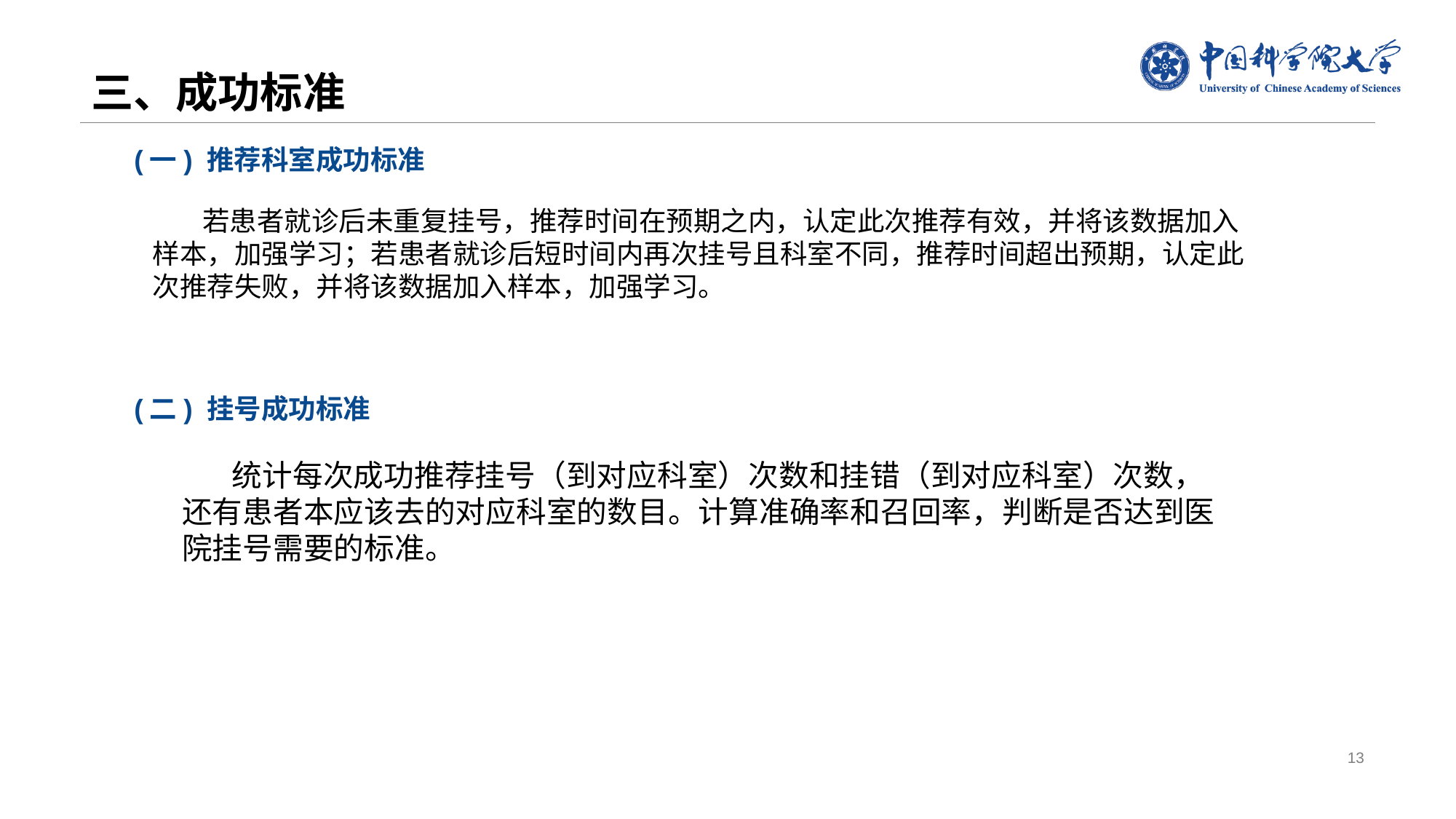

# 三、成功标准
(一) 推荐科室成功标准
       若患者就诊后未重复挂号，推荐时间在预期之内，认定此次推荐有效，并将该数据加入样本，加强学习；若患者就诊后短时间内再次挂号且科室不同，推荐时间超出预期，认定此次推荐失败，并将该数据加入样本，加强学习。

(二) 挂号成功标准

       统计每次成功推荐挂号（到对应科室）次数和挂错（到对应科室）次数，还有患者本应该去的对应科室的数目。计算准确率和召回率，判断是否达到医院挂号需要的标准。

13